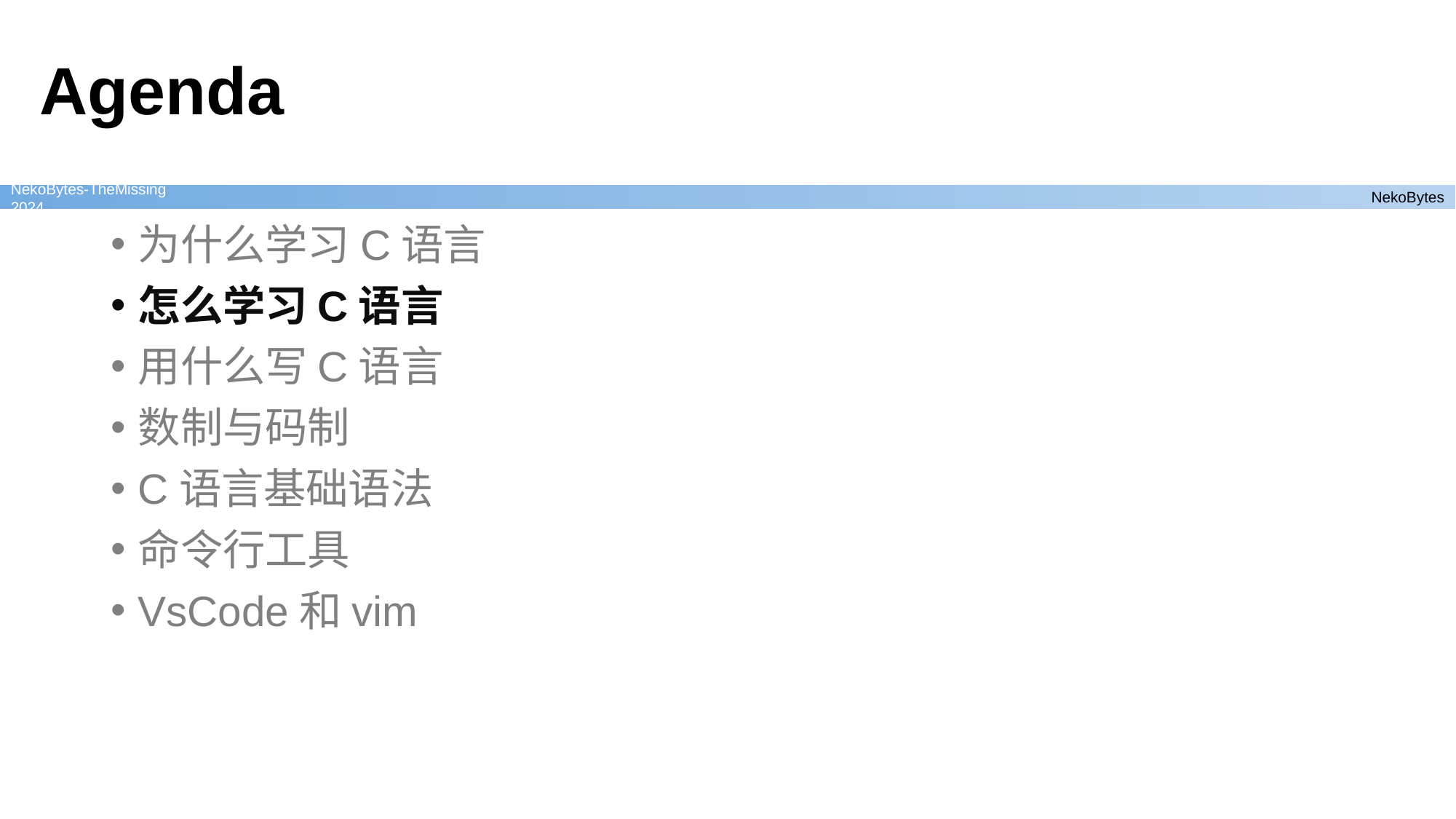

# Agenda
为什么学习C语言
怎么学习C语言
用什么写C语言
数制与码制
C语言基础语法
命令行工具
VsCode和vim

6